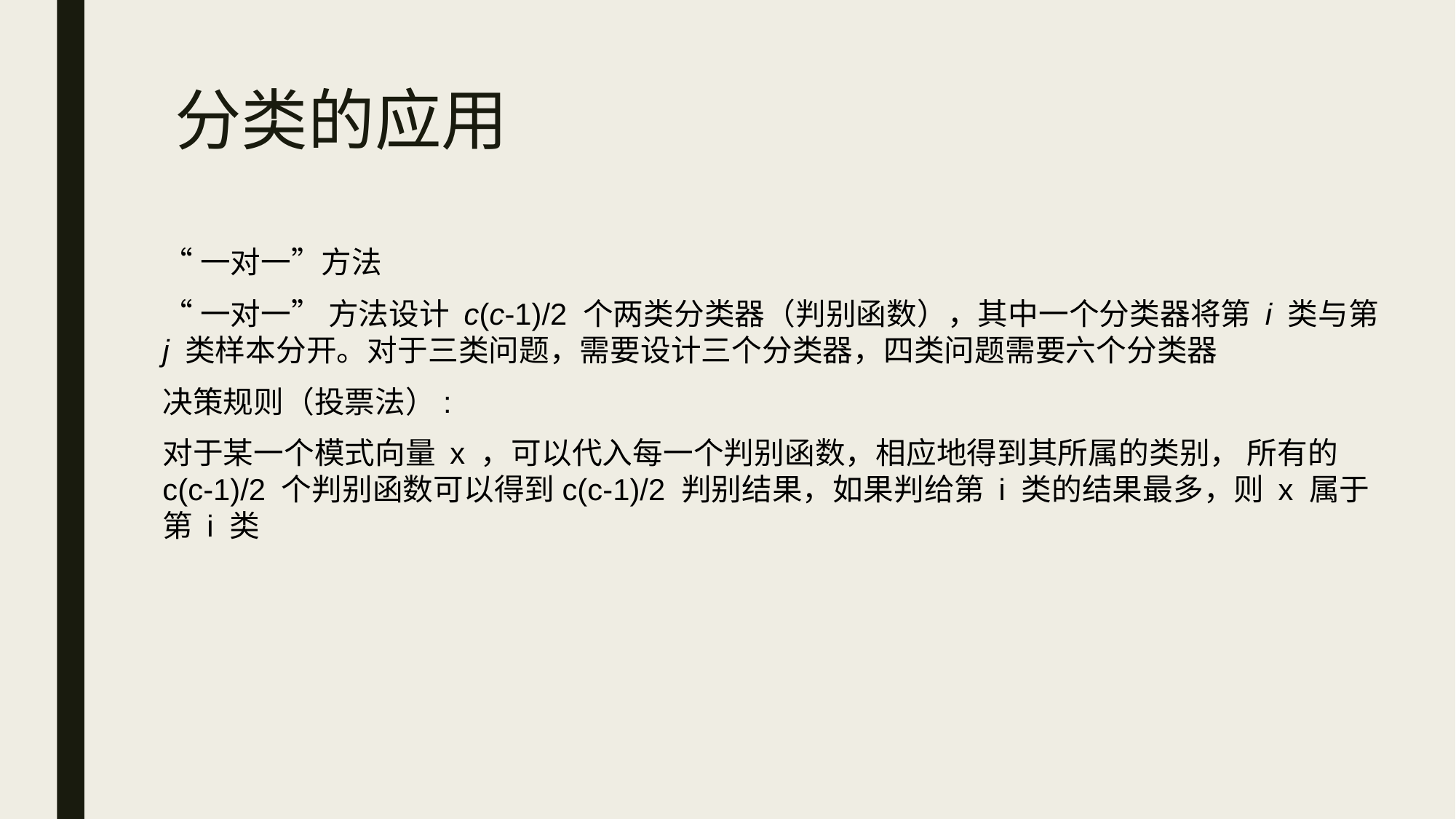

# 分类的应用
“一对一”方法
“一对一” 方法设计 c(c-1)/2 个两类分类器（判别函数），其中一个分类器将第 i 类与第 j 类样本分开。对于三类问题，需要设计三个分类器，四类问题需要六个分类器
决策规则（投票法）:
对于某一个模式向量 x ，可以代入每一个判别函数，相应地得到其所属的类别， 所有的c(c-1)/2 个判别函数可以得到c(c-1)/2 判别结果，如果判给第 i 类的结果最多，则 x 属于第 i 类